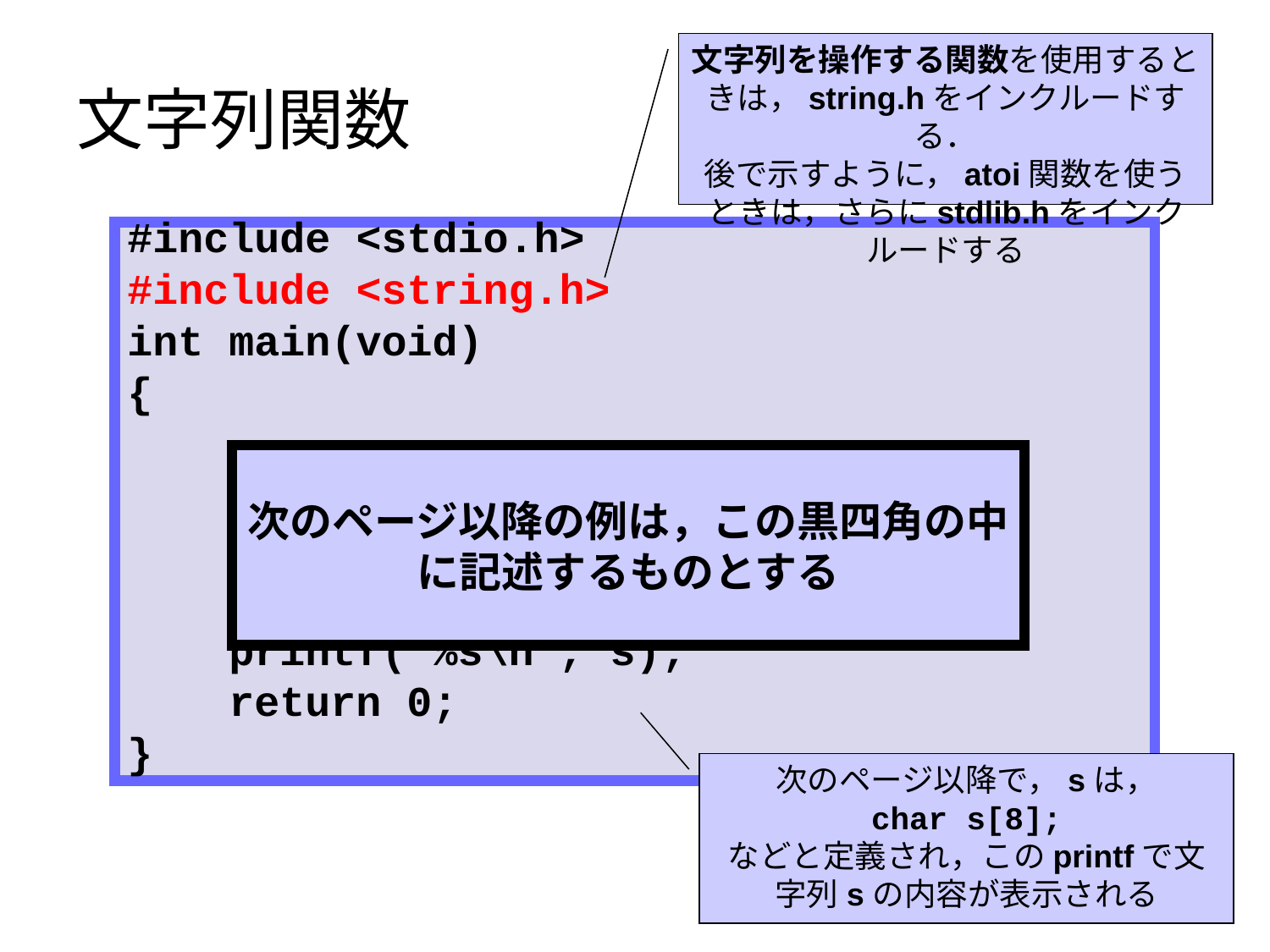

文字列を操作する関数を使用するときは，string.hをインクルードする．
後で示すように，atoi関数を使うときは，さらにstdlib.hをインクルードする
# 文字列関数
#include <stdio.h>
#include <string.h>
int main(void)
{

    printf("%s\n", s);
    return 0;
}
次のページ以降の例は，この黒四角の中に記述するものとする

次のページ以降で，sは，
char s[8];
などと定義され，このprintfで文字列sの内容が表示される
77